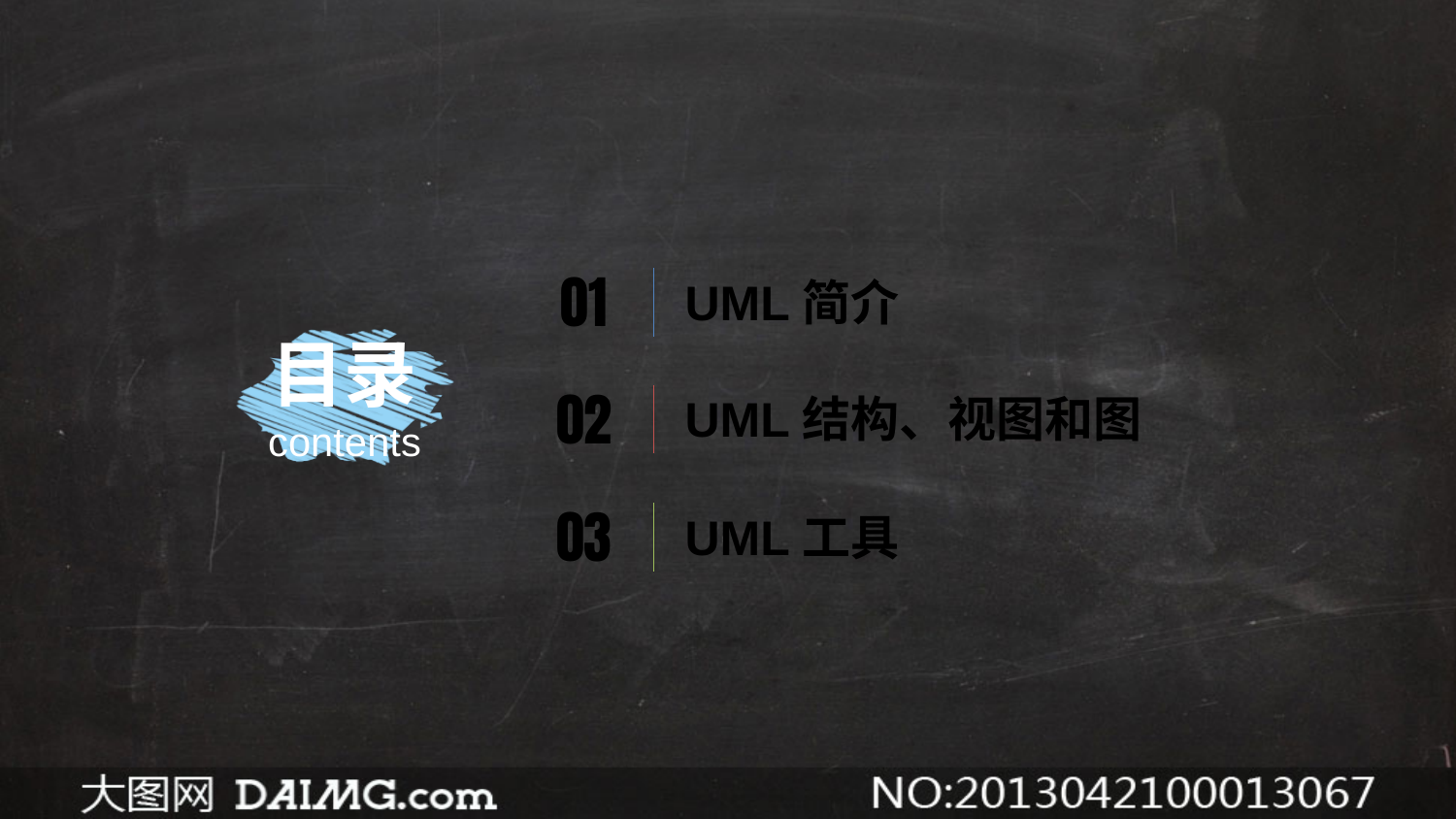

01
UML简介
目录
contents
02
UML结构、视图和图
03
UML工具